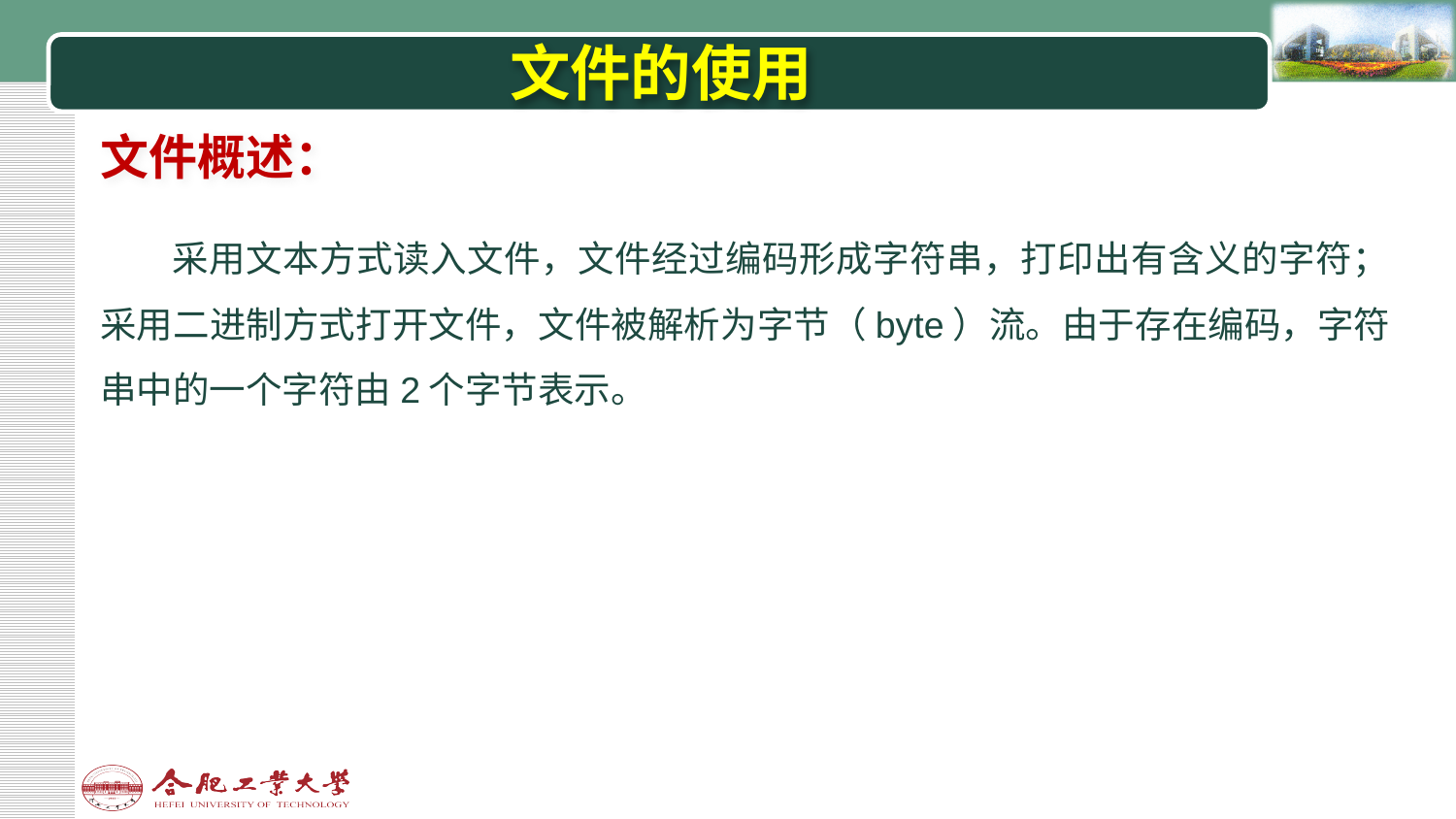

# 文件的使用
文件概述：
采用文本方式读入文件，文件经过编码形成字符串，打印出有含义的字符；采用二进制方式打开文件，文件被解析为字节（byte）流。由于存在编码，字符串中的一个字符由2个字节表示。